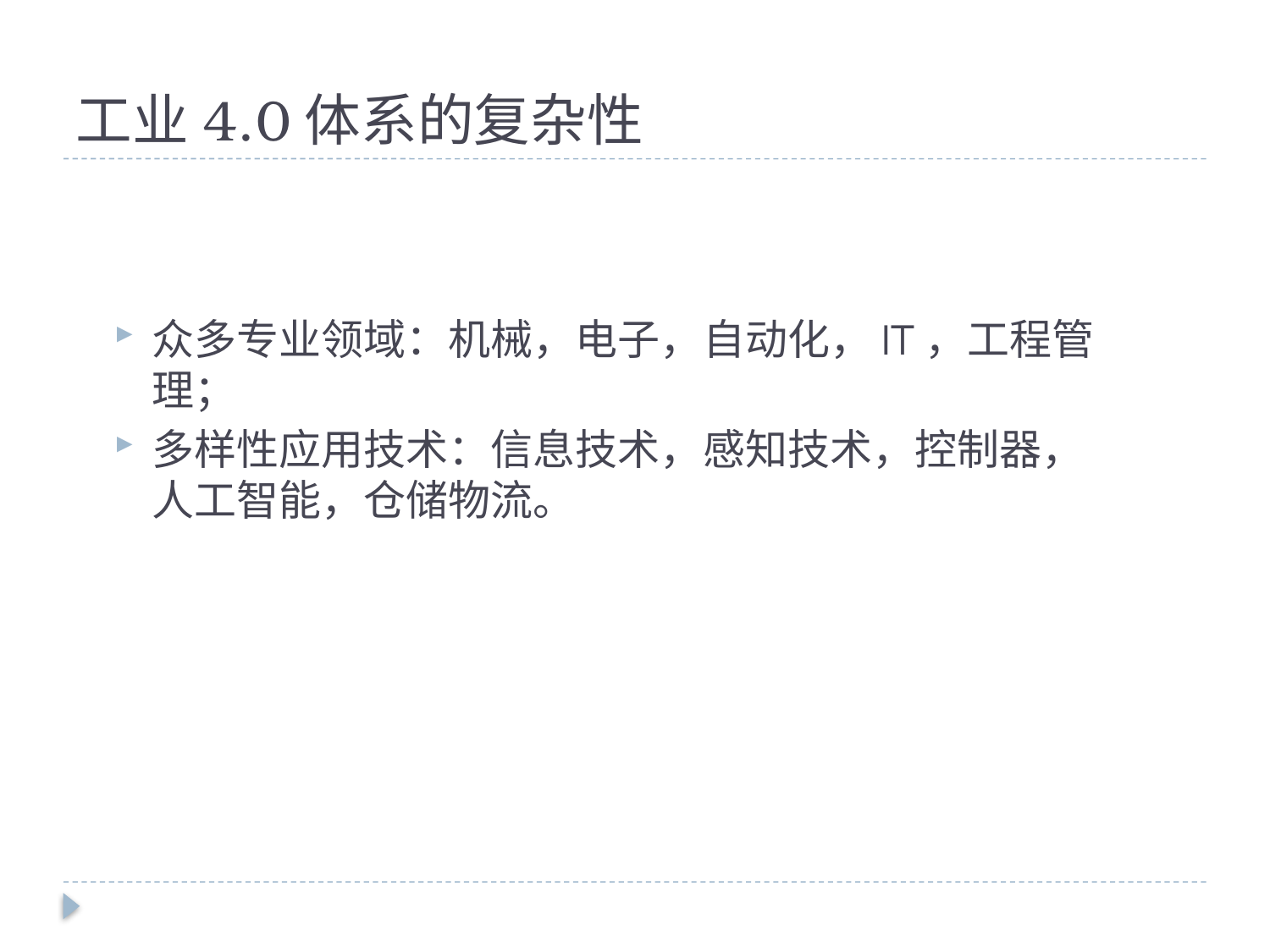

# 工业4.0体系的复杂性
众多专业领域：机械，电子，自动化，IT，工程管理；
多样性应用技术：信息技术，感知技术，控制器，人工智能，仓储物流。